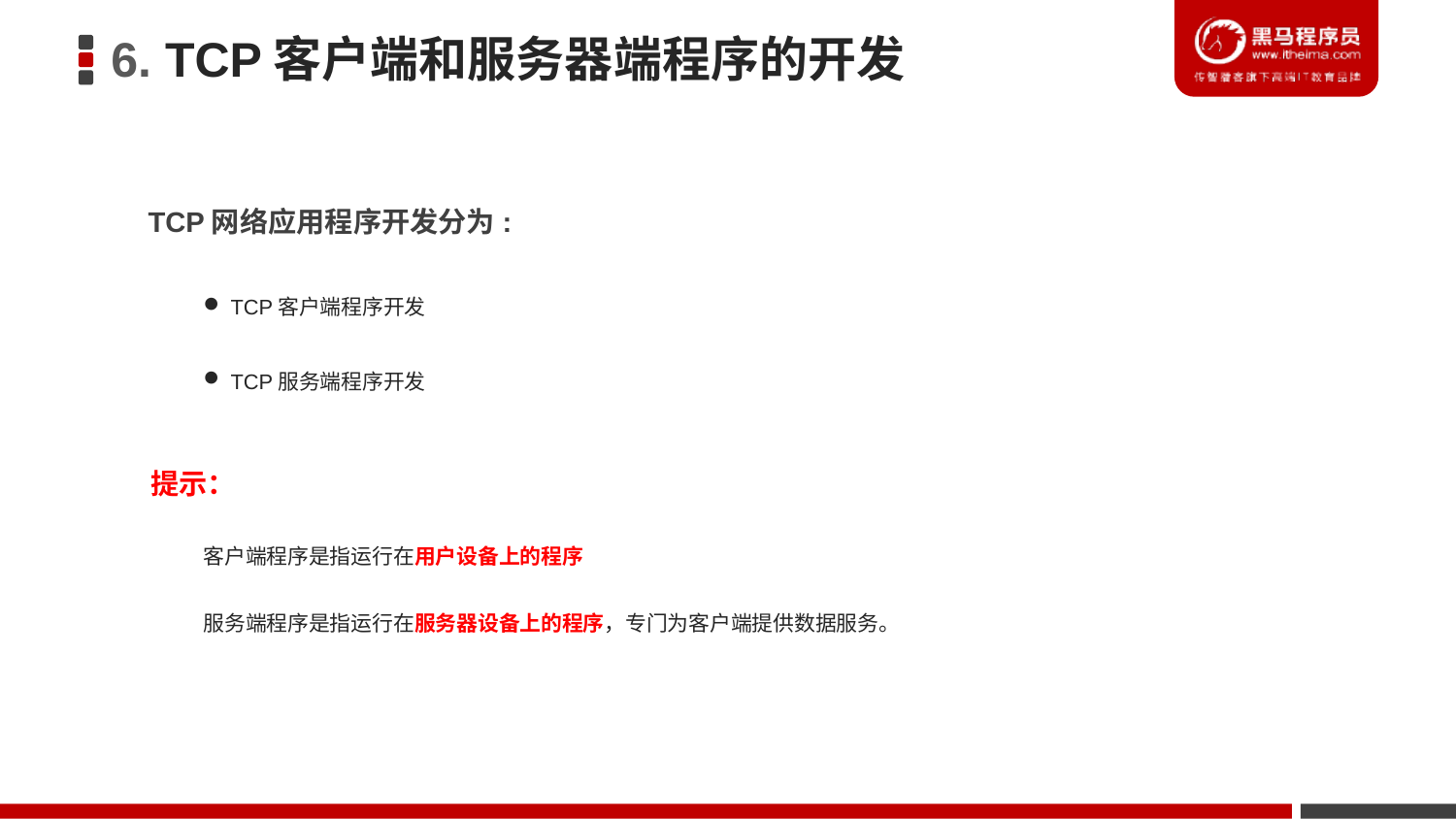

6. TCP客户端和服务器端程序的开发
TCP网络应用程序开发分为:
TCP客户端程序开发
TCP服务端程序开发
提示：
客户端程序是指运行在用户设备上的程序
服务端程序是指运行在服务器设备上的程序，专门为客户端提供数据服务。